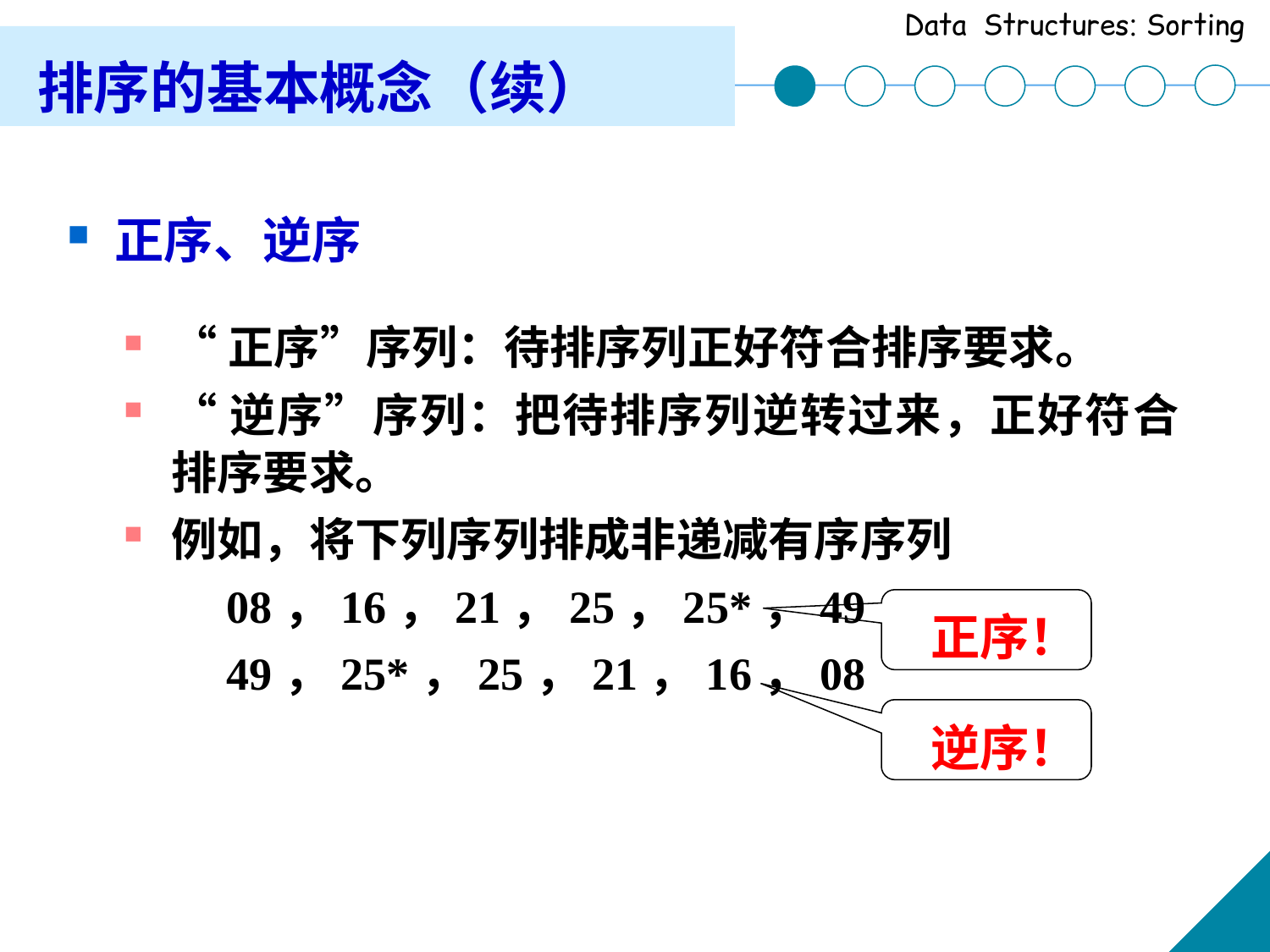

排序的基本概念（续）

正序、逆序
“正序”序列：待排序列正好符合排序要求。
“逆序”序列：把待排序列逆转过来，正好符合排序要求。
例如，将下列序列排成非递减有序序列
         08，16，21，25，25*，49
         49，25*，25，21，16，08
  正序！
  逆序！